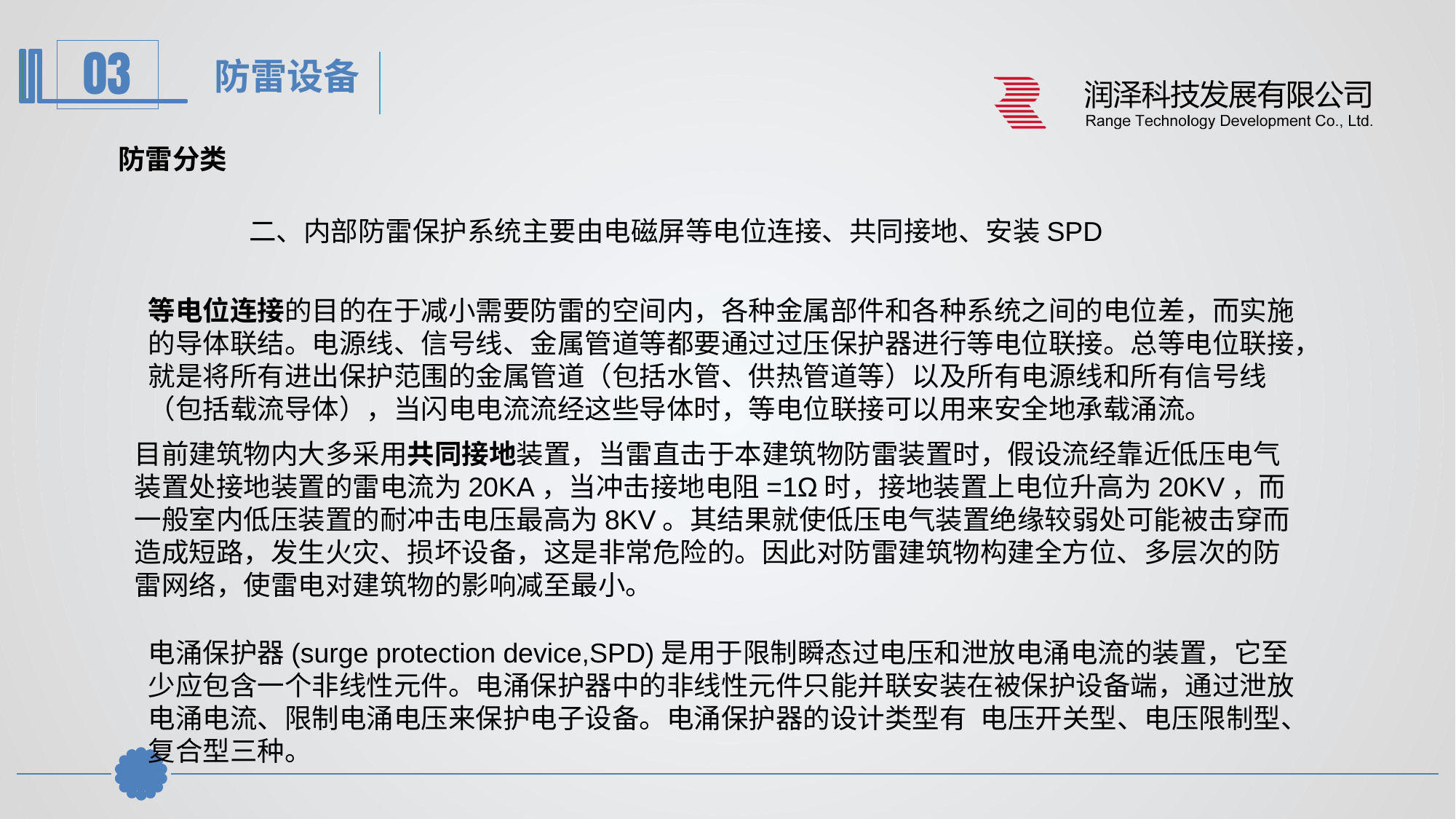

防雷设备
防雷分类
二、内部防雷保护系统主要由电磁屏等电位连接、共同接地、安装SPD
等电位连接的目的在于减小需要防雷的空间内，各种金属部件和各种系统之间的电位差，而实施的导体联结。电源线、信号线、金属管道等都要通过过压保护器进行等电位联接。总等电位联接，就是将所有进出保护范围的金属管道（包括水管、供热管道等）以及所有电源线和所有信号线（包括载流导体），当闪电电流流经这些导体时，等电位联接可以用来安全地承载涌流。
目前建筑物内大多采用共同接地装置，当雷直击于本建筑物防雷装置时，假设流经靠近低压电气装置处接地装置的雷电流为20KA，当冲击接地电阻=1Ω时，接地装置上电位升高为20KV，而一般室内低压装置的耐冲击电压最高为8KV。其结果就使低压电气装置绝缘较弱处可能被击穿而造成短路，发生火灾、损坏设备，这是非常危险的。因此对防雷建筑物构建全方位、多层次的防雷网络，使雷电对建筑物的影响减至最小。
电涌保护器(surge protection device,SPD)是用于限制瞬态过电压和泄放电涌电流的装置，它至少应包含一个非线性元件。电涌保护器中的非线性元件只能并联安装在被保护设备端，通过泄放电涌电流、限制电涌电压来保护电子设备。电涌保护器的设计类型有 电压开关型、电压限制型、复合型三种。
11